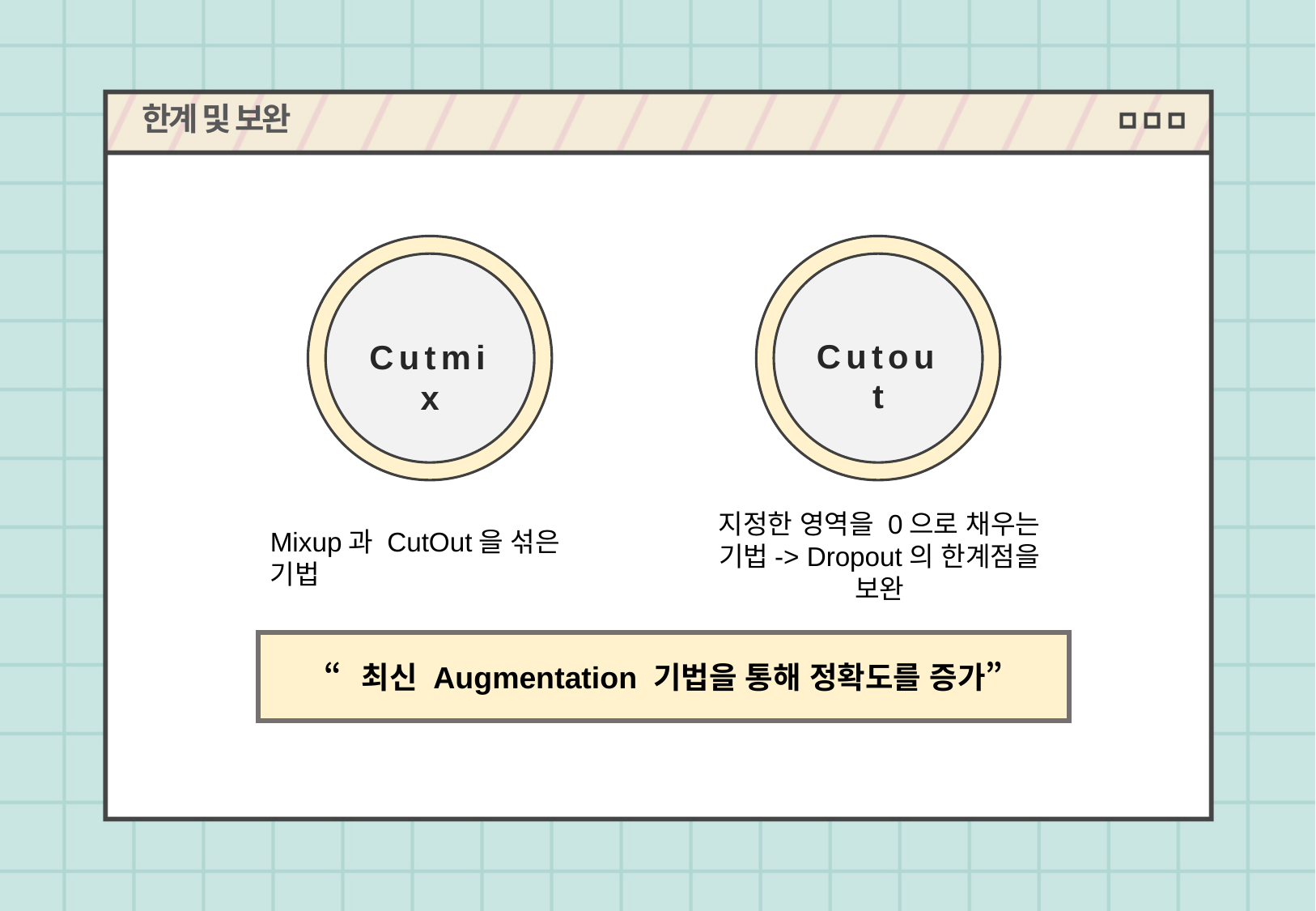

한계 및 보완

Cutmix

Cutout
지정한 영역을 0으로 채우는 기법-> Dropout의 한계점을 보완
Mixup과 CutOut을 섞은 기법
“최신 Augmentation 기법을 통해 정확도를 증가”